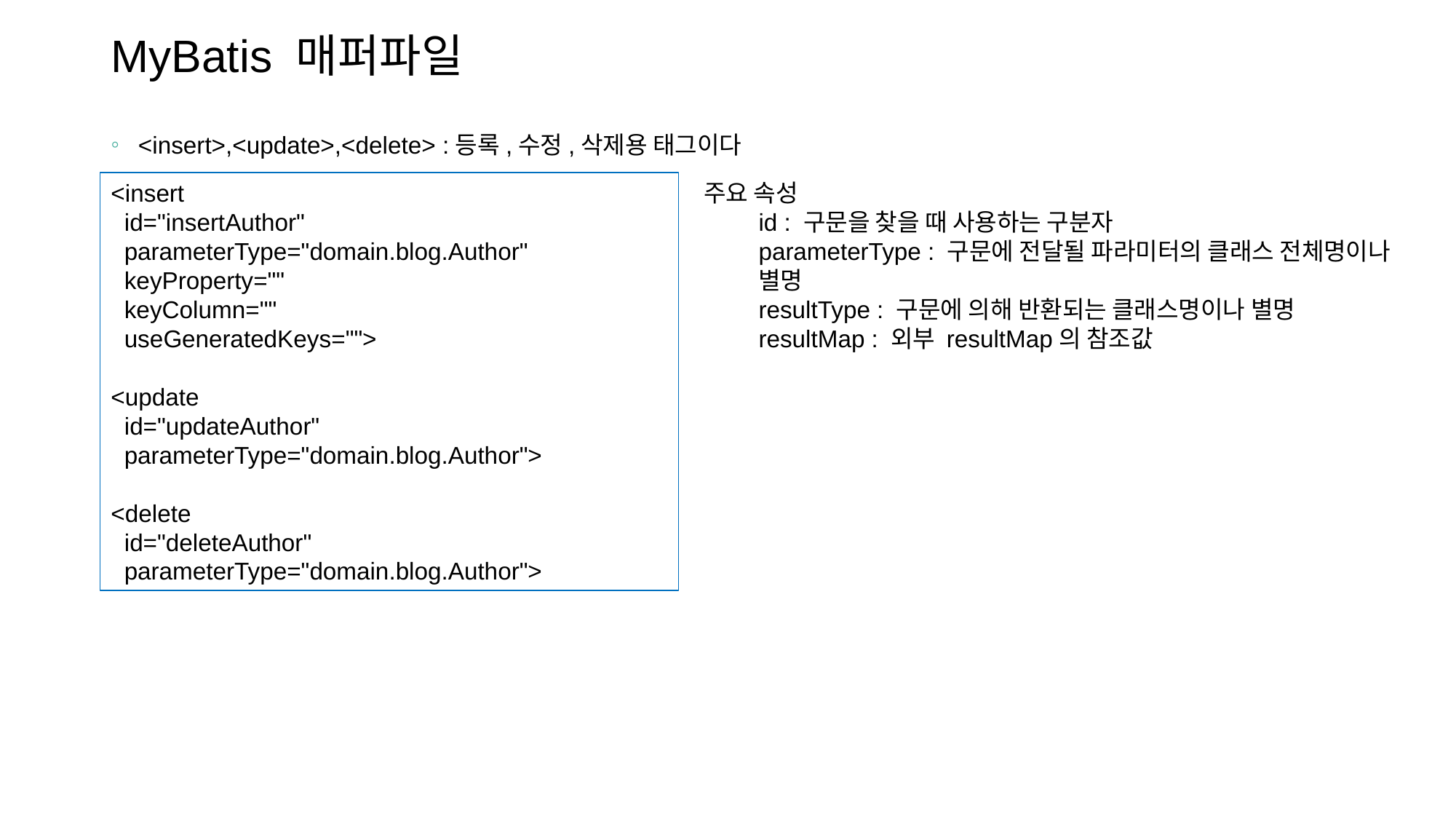

# MyBatis 매퍼파일
<insert>,<update>,<delete> :등록,수정,삭제용 태그이다

<insert
  id="insertAuthor"
  parameterType="domain.blog.Author"
  keyProperty=""
  keyColumn=""
  useGeneratedKeys="">

<update
  id="updateAuthor"
  parameterType="domain.blog.Author">

<delete
  id="deleteAuthor"
  parameterType="domain.blog.Author">
주요 속성
id : 구문을 찾을 때 사용하는 구분자
parameterType : 구문에 전달될 파라미터의 클래스 전체명이나 별명
resultType : 구문에 의해 반환되는 클래스명이나 별명
resultMap : 외부 resultMap의 참조값